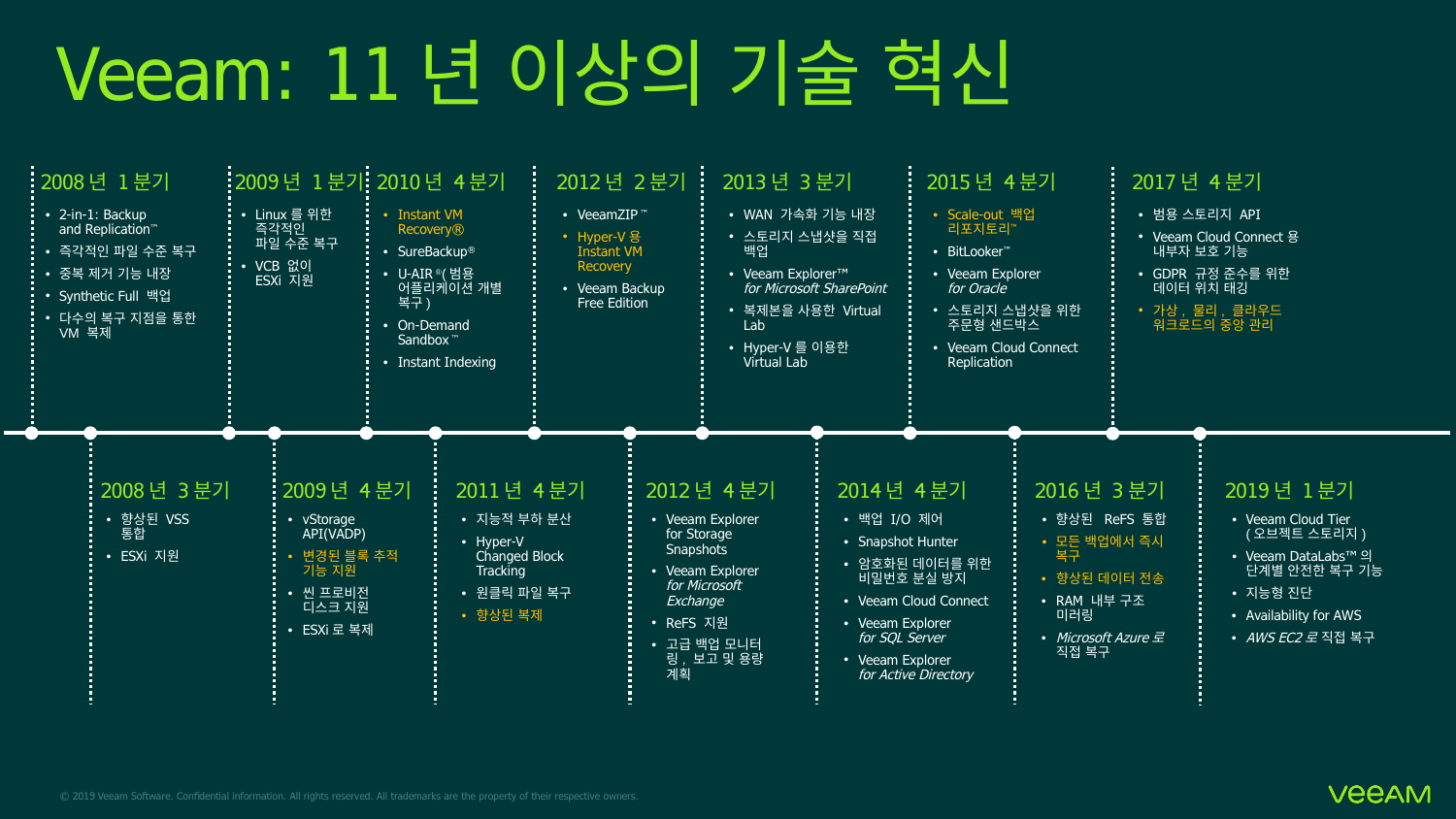

# Veeam: 11년 이상의 기술 혁신
2008년 1분기
2009년 1분기
2010년 4분기
2012년 2분기
2013년 3분기
2015년 4분기
2017년 4분기
2-in-1: Backup
and Replication™
즉각적인 파일 수준 복구
중복 제거 기능 내장
Synthetic Full 백업
다수의 복구 지점을 통한 VM 복제
Linux를 위한
즉각적인
파일 수준 복구
VCB 없이
ESXi 지원
Instant VM Recovery®
SureBackup®
U-AIR ®(범용 어플리케이션 개별 복구)
On-Demand Sandbox ™
Instant Indexing
VeeamZIP ™
Hyper-V용
Instant VM Recovery
Veeam Backup
Free Edition
WAN 가속화 기능 내장
스토리지 스냅샷을 직접 백업
Veeam Explorer™
for Microsoft SharePoint
복제본을 사용한 Virtual Lab
Hyper-V를 이용한 Virtual Lab
Scale-out 백업 리포지토리™
BitLooker™
Veeam Explorer
for Oracle
스토리지 스냅샷을 위한
주문형 샌드박스
Veeam Cloud Connect Replication

범용 스토리지 API
Veeam Cloud Connect용
내부자 보호 기능
GDPR 규정 준수를 위한
데이터 위치 태깅
가상, 물리, 클라우드 워크로드의 중앙 관리

2008년 3분기
2009년 4분기
2011년 4분기
2012년 4분기
2014년 4분기
2016년 3분기
2019년 1분기
백업 I/O 제어
Snapshot Hunter
암호화된 데이터를 위한 비밀번호 분실 방지
Veeam Cloud Connect
Veeam Explorer
for SQL Server
Veeam Explorer
for Active Directory

향상된 VSS
통합
ESXi 지원
vStorage API(VADP)
변경된 블록 추적
기능 지원
씬 프로비전
디스크 지원
ESXi로 복제
지능적 부하 분산
Hyper-V Changed Block Tracking
원클릭 파일 복구
향상된 복제

Veeam Explorer
for Storage Snapshots
Veeam Explorer
for Microsoft Exchange
ReFS 지원
고급 백업 모니터링, 보고 및 용량 계획
향상된  ReFS 통합
모든 백업에서 즉시 복구
향상된 데이터 전송
RAM 내부 구조 미러링
Microsoft Azure로
직접 복구

Veeam Cloud Tier
(오브젝트 스토리지)
Veeam DataLabs™의 단계별 안전한 복구 기능
지능형 진단
Availability for AWS
AWS EC2로 직접 복구